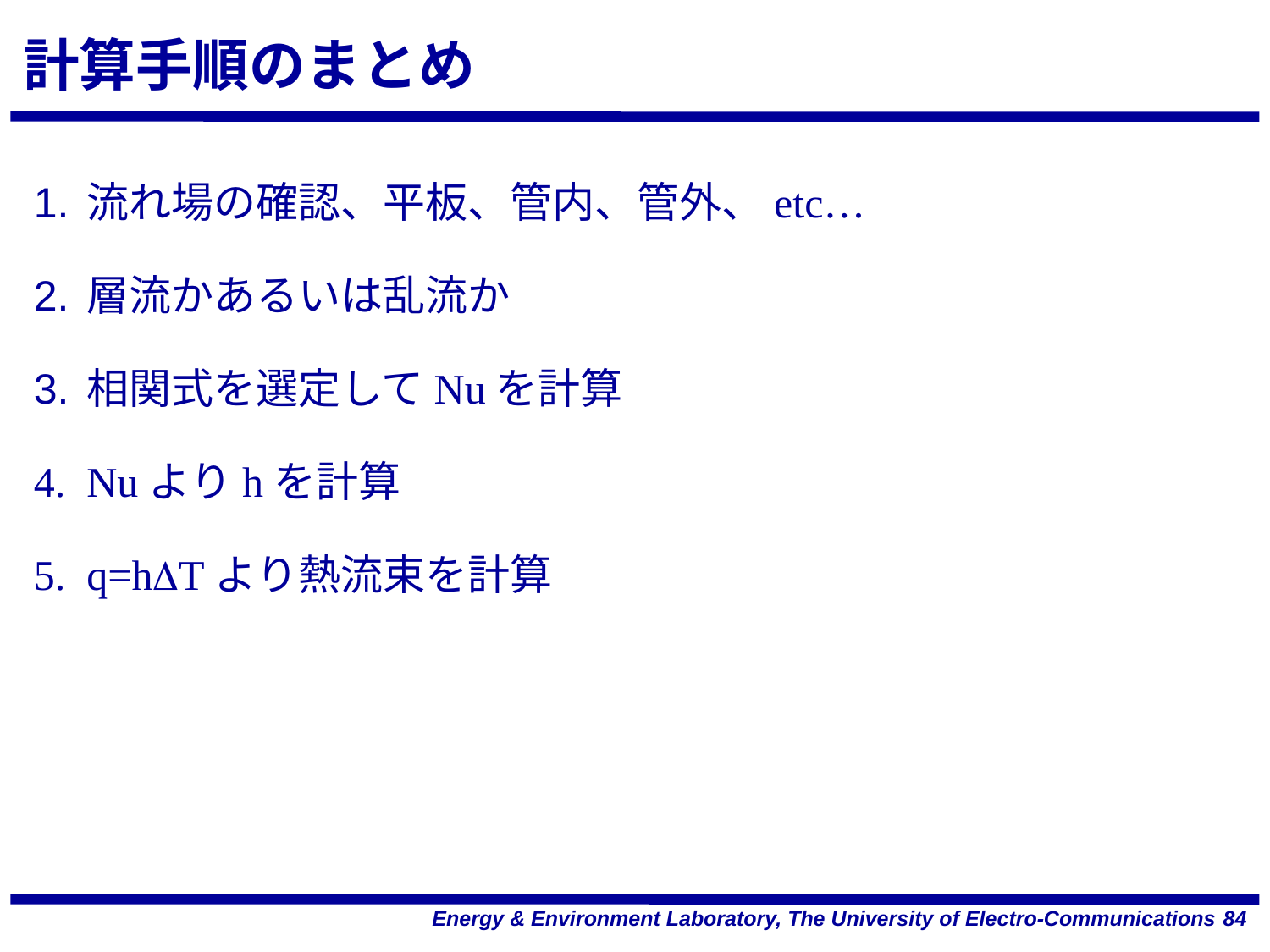

# 計算手順のまとめ
流れ場の確認、平板、管内、管外、etc…
層流かあるいは乱流か
相関式を選定してNuを計算
Nuよりhを計算
q=hΔTより熱流束を計算